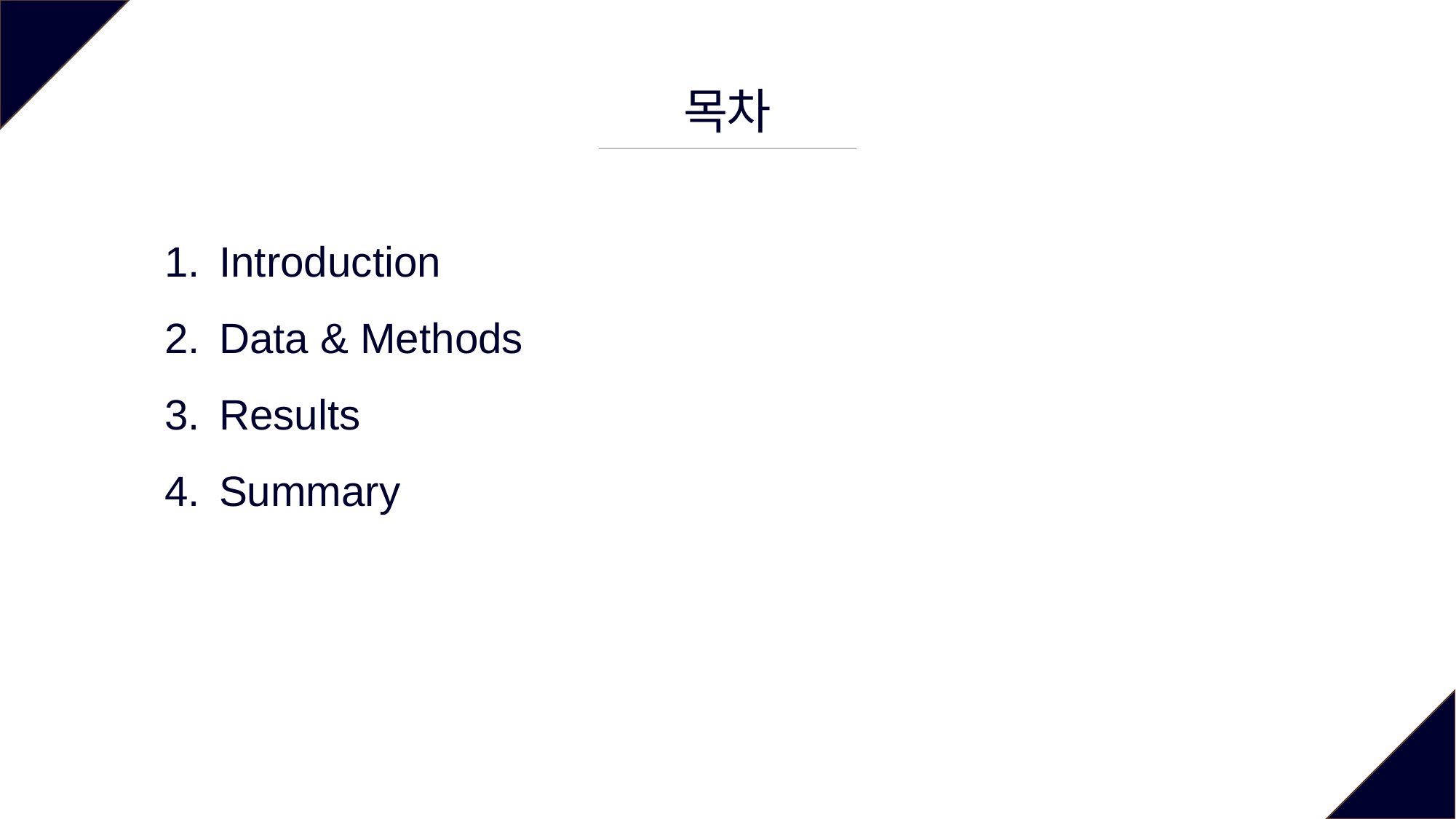

목차
Introduction
Data & Methods
Results
Summary